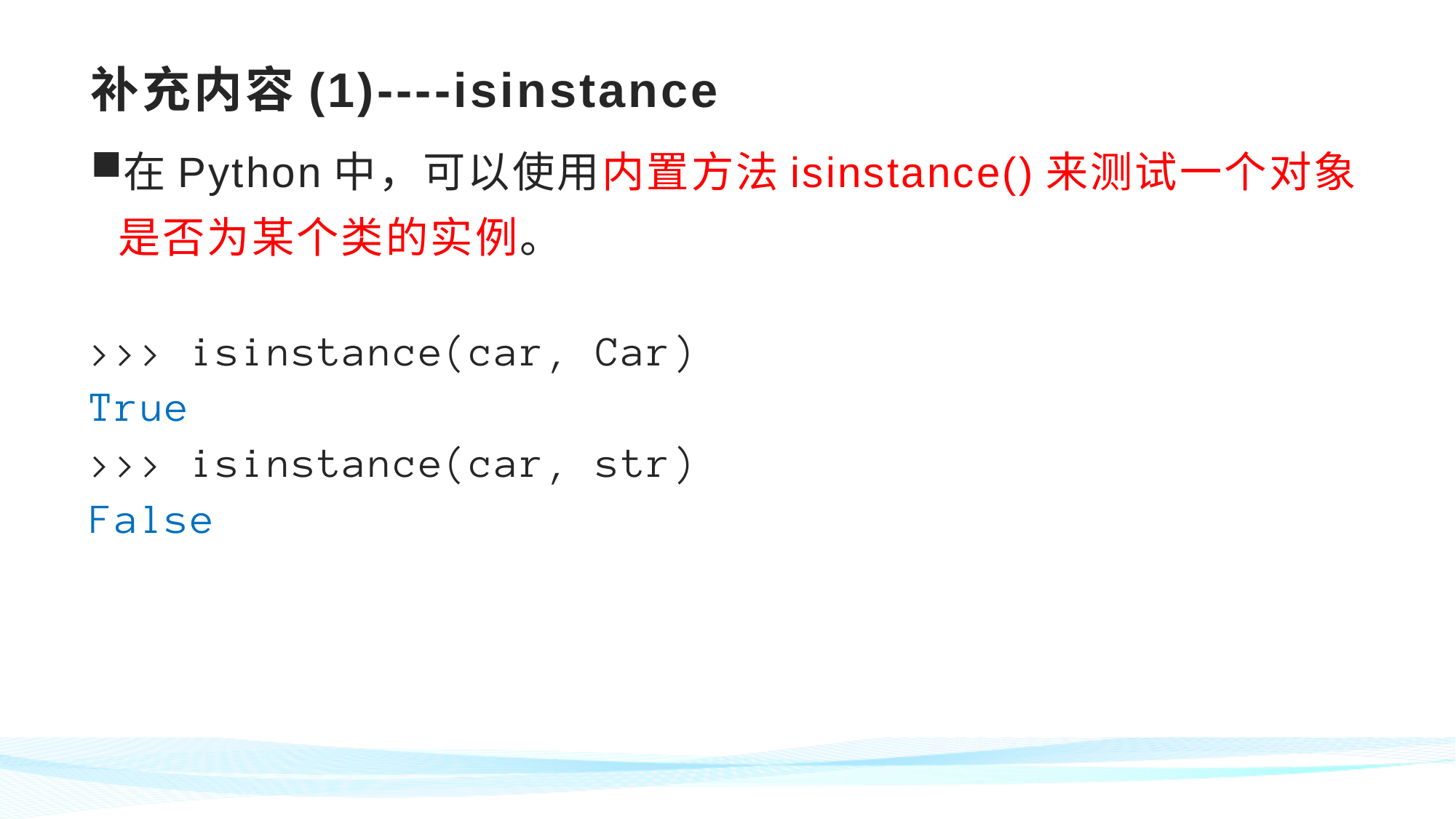

# 补充内容(1)----isinstance
在Python中，可以使用内置方法isinstance()来测试一个对象是否为某个类的实例。

>>> isinstance(car, Car)
True
>>> isinstance(car, str)
False